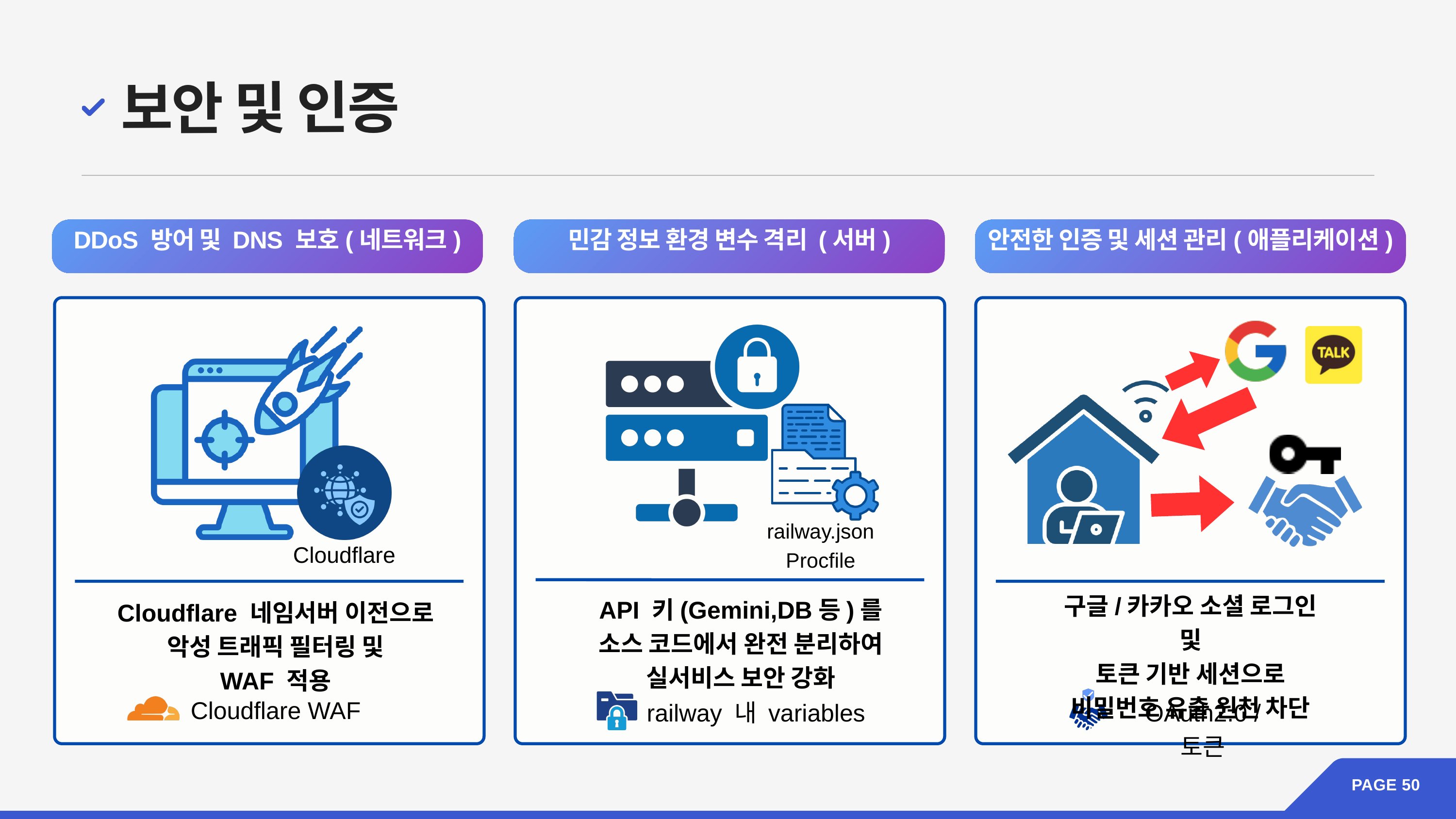

보안 및 인증

DDoS 방어 및 DNS 보호(네트워크)

민감 정보 환경 변수 격리 (서버)

안전한 인증 및 세션 관리(애플리케이션)

railway.json
Procfile
Cloudflare

구글/카카오 소셜 로그인 및
토큰 기반 세션으로
비밀번호 유출 원천 차단
API 키(Gemini,DB등)를
소스 코드에서 완전 분리하여
실서비스 보안 강화
Cloudflare 네임서버 이전으로
악성 트래픽 필터링 및
WAF 적용

Cloudflare WAF

OAuth2.0 / 토큰
railway 내 variables

PAGE 50